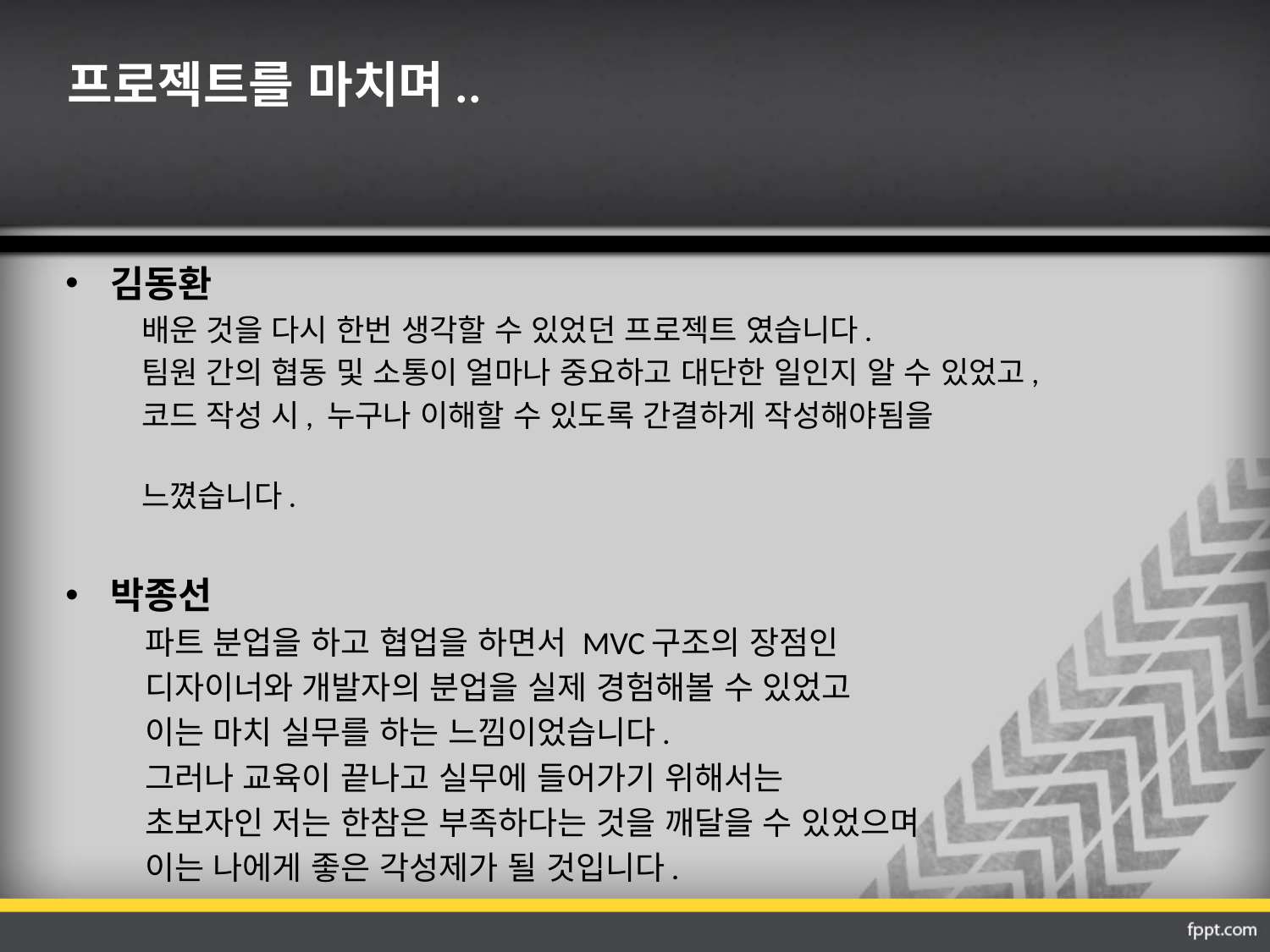

프로젝트를 마치며..
김동환
        배운 것을 다시 한번 생각할 수 있었던 프로젝트 였습니다.
        팀원 간의 협동 및 소통이 얼마나 중요하고 대단한 일인지 알 수 있었고,
        코드 작성 시, 누구나 이해할 수 있도록 간결하게 작성해야됨을
        느꼈습니다.

박종선
        파트 분업을 하고 협업을 하면서 MVC구조의 장점인
        디자이너와 개발자의 분업을 실제 경험해볼 수 있었고
        이는 마치 실무를 하는 느낌이었습니다.
        그러나 교육이 끝나고 실무에 들어가기 위해서는
        초보자인 저는 한참은 부족하다는 것을 깨달을 수 있었으며
        이는 나에게 좋은 각성제가 될 것입니다.